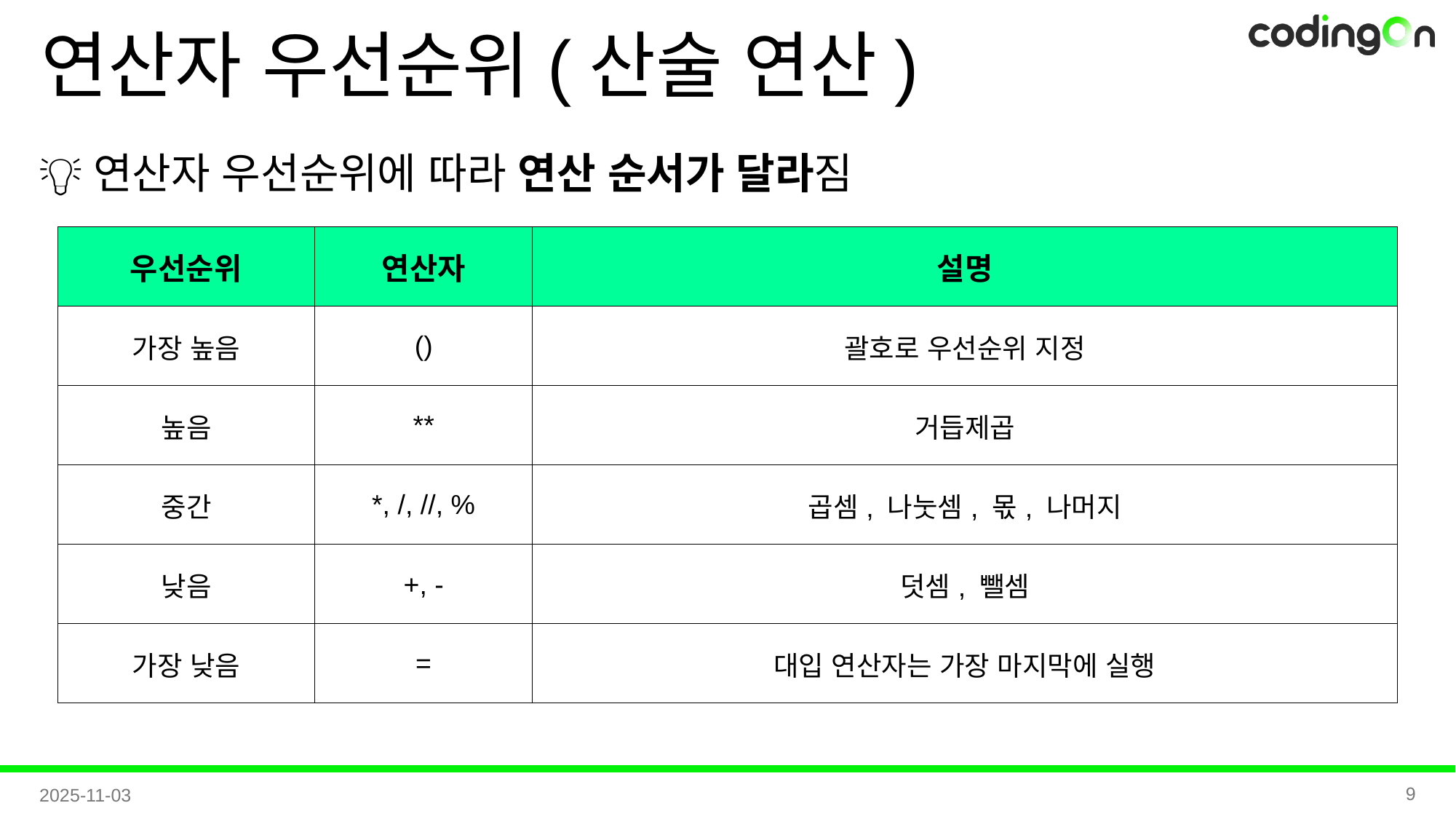

# 연산자 우선순위(산술 연산)
💡연산자 우선순위에 따라 연산 순서가 달라짐
| 우선순위 | 연산자 | 설명 |
| --- | --- | --- |
| 가장 높음 | () | 괄호로 우선순위 지정 |
| 높음 | \*\* | 거듭제곱 |
| 중간 | \*, /, //, % | 곱셈, 나눗셈, 몫, 나머지 |
| 낮음 | +, - | 덧셈, 뺄셈 |
| 가장 낮음 | = | 대입 연산자는 가장 마지막에 실행 |
9
2025-11-03